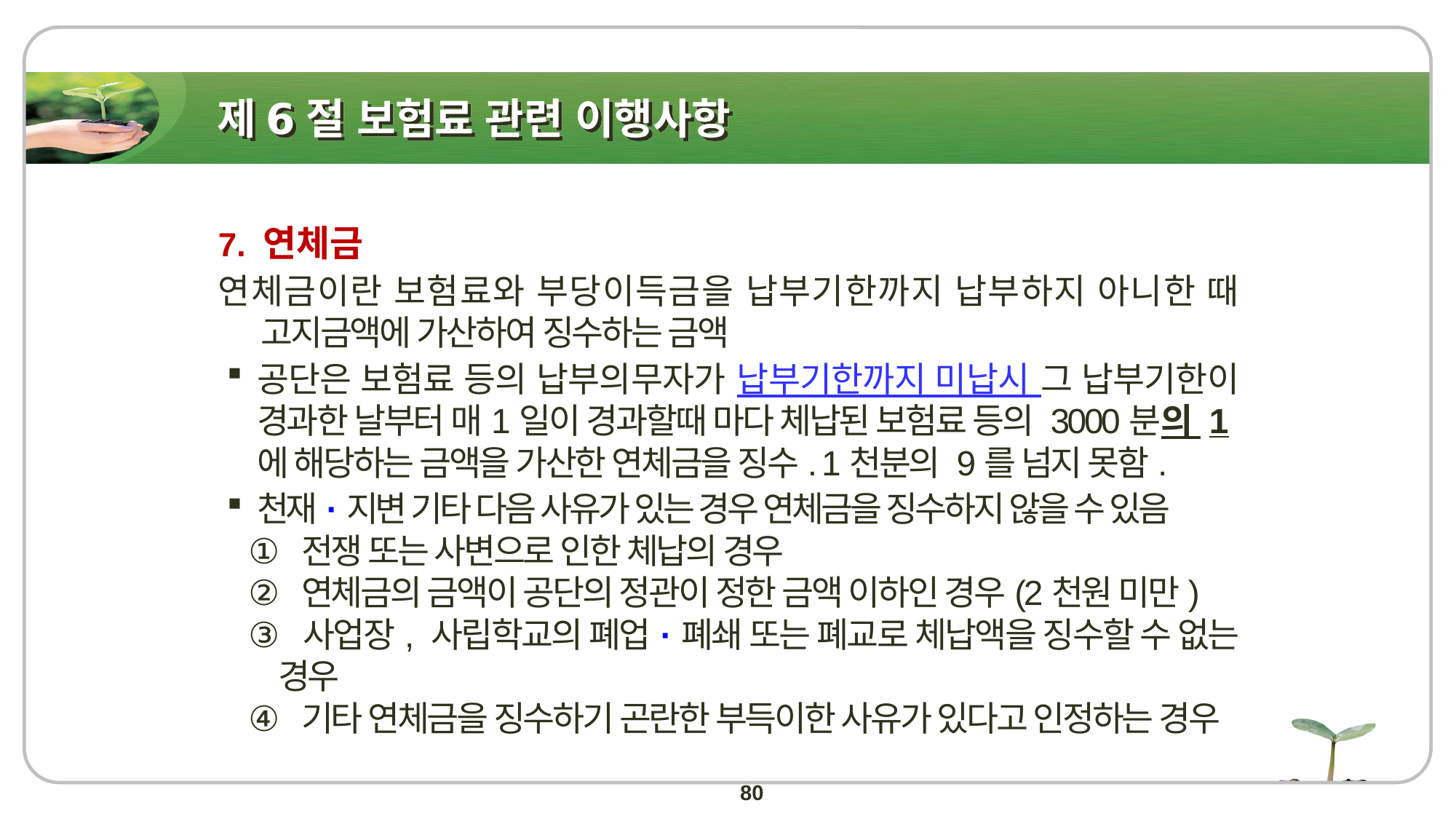

# 제6절 보험료 관련 이행사항

7. 연체금
연체금이란 보험료와 부당이득금을 납부기한까지 납부하지 아니한 때 고지금액에 가산하여 징수하는 금액
공단은 보험료 등의 납부의무자가 납부기한까지 미납시 그 납부기한이 경과한 날부터 매1일이 경과할때 마다 체납된 보험료 등의 3000분의 1에 해당하는 금액을 가산한 연체금을 징수. 1천분의 9를 넘지 못함.
천재·지변 기타 다음 사유가 있는 경우 연체금을 징수하지 않을 수 있음
 전쟁 또는 사변으로 인한 체납의 경우
 연체금의 금액이 공단의 정관이 정한 금액 이하인 경우(2천원 미만)
 사업장, 사립학교의 폐업·폐쇄 또는 폐교로 체납액을 징수할 수 없는 경우
 기타 연체금을 징수하기 곤란한 부득이한 사유가 있다고 인정하는 경우
80